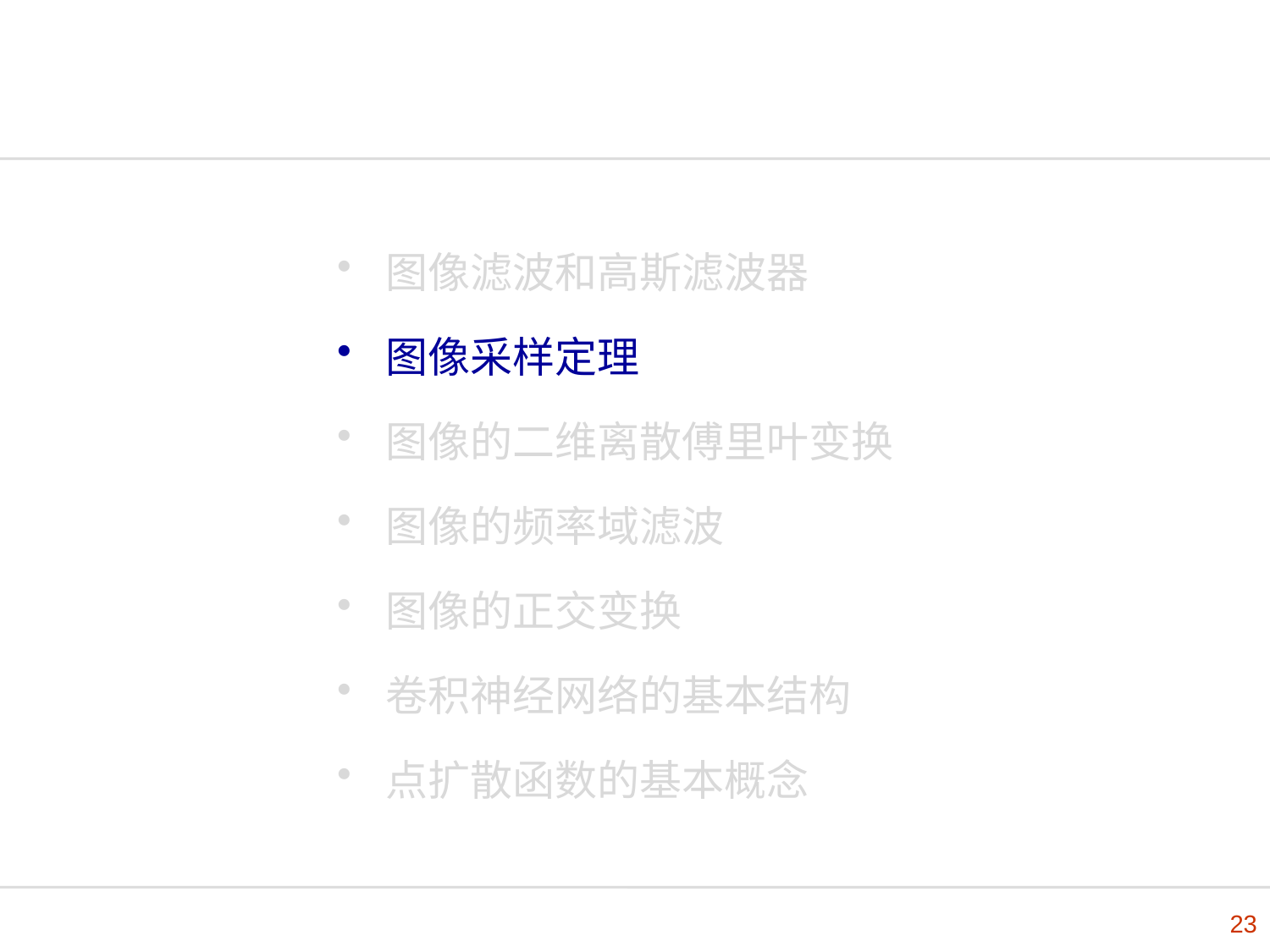

图像滤波和高斯滤波器
图像采样定理
图像的二维离散傅里叶变换
图像的频率域滤波
图像的正交变换
卷积神经网络的基本结构
点扩散函数的基本概念

23